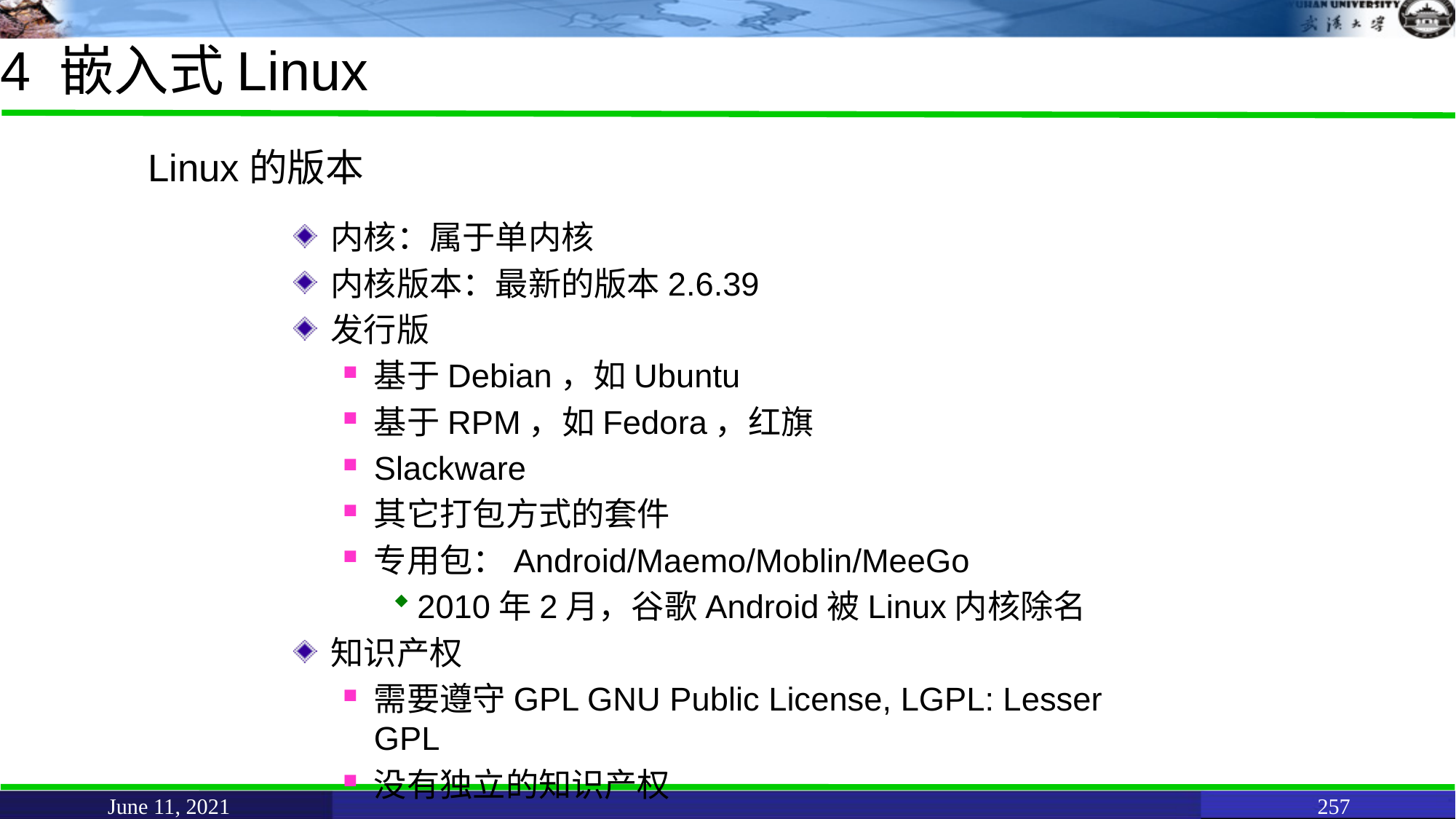

# 4 嵌入式Linux
Linux的版本
内核：属于单内核
内核版本：最新的版本2.6.39
发行版
基于Debian，如Ubuntu
基于RPM，如Fedora，红旗
Slackware
其它打包方式的套件
专用包：Android/Maemo/Moblin/MeeGo
2010年2月，谷歌Android被Linux内核除名
知识产权
需要遵守GPL GNU Public License, LGPL: Lesser GPL
没有独立的知识产权
June 11, 2021

257